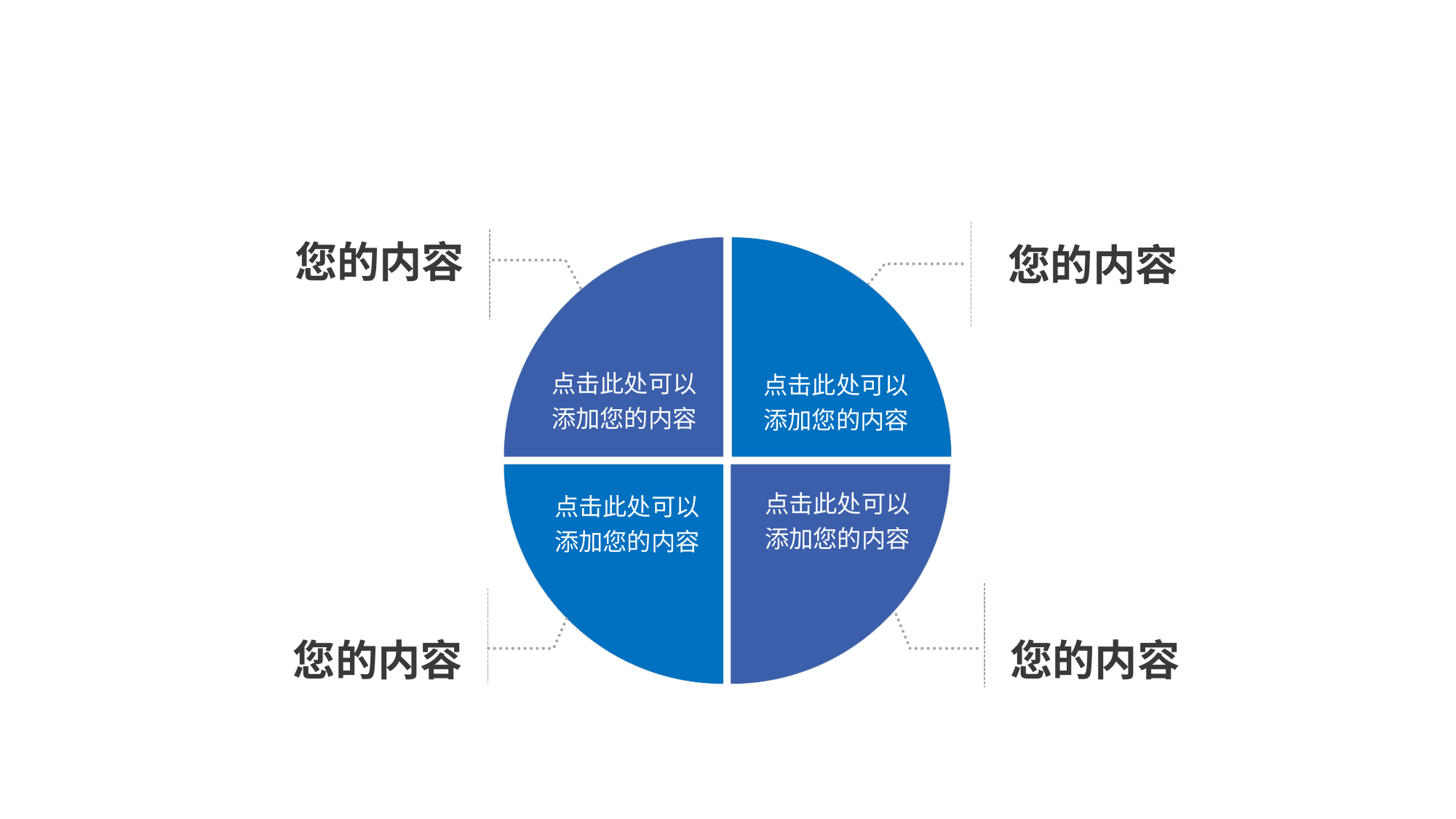

您的内容
您的内容

点击此处可以
添加您的内容
点击此处可以
添加您的内容
点击此处可以
添加您的内容
点击此处可以
添加您的内容

您的内容
您的内容